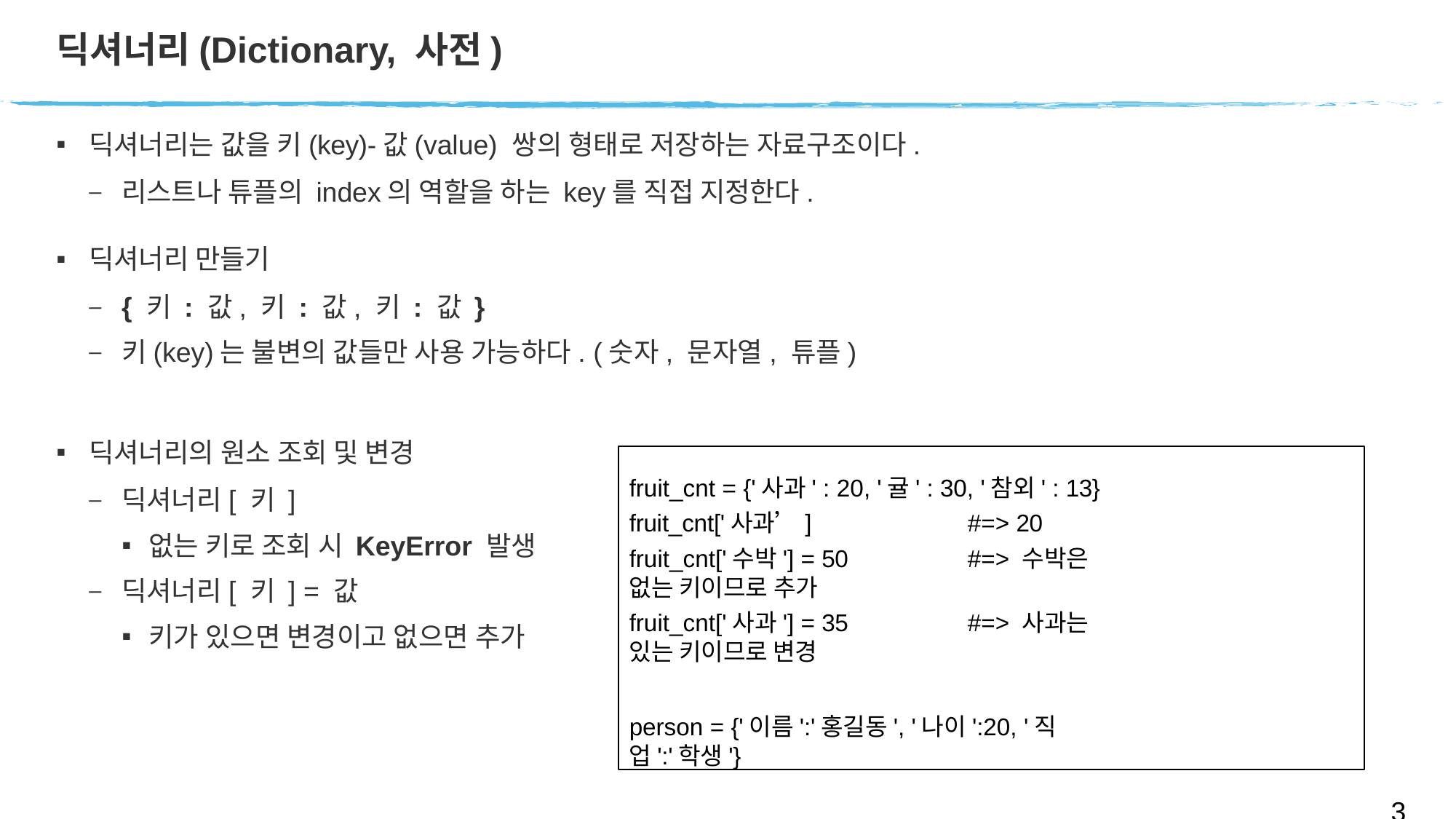

# 딕셔너리(Dictionary, 사전)
딕셔너리는 값을 키(key)-값(value) 쌍의 형태로 저장하는 자료구조이다.
리스트나 튜플의 index의 역할을 하는 key를 직접 지정한다.
딕셔너리 만들기
{ 키 : 값, 키 : 값, 키 : 값 }
키(key)는 불변의 값들만 사용 가능하다. (숫자, 문자열, 튜플)
딕셔너리의 원소 조회 및 변경
딕셔너리[ 키 ]
없는 키로 조회 시 KeyError 발생
딕셔너리[ 키 ] = 값
키가 있으면 변경이고 없으면 추가
fruit_cnt = {'사과' : 20, '귤' : 30, '참외' : 13} fruit_cnt['사과’]	#=> 20
fruit_cnt['수박'] = 50	#=> 수박은 없는 키이므로 추가
fruit_cnt['사과'] = 35	#=> 사과는 있는 키이므로 변경
person = {'이름':'홍길동', '나이':20, '직업':'학생'}
34